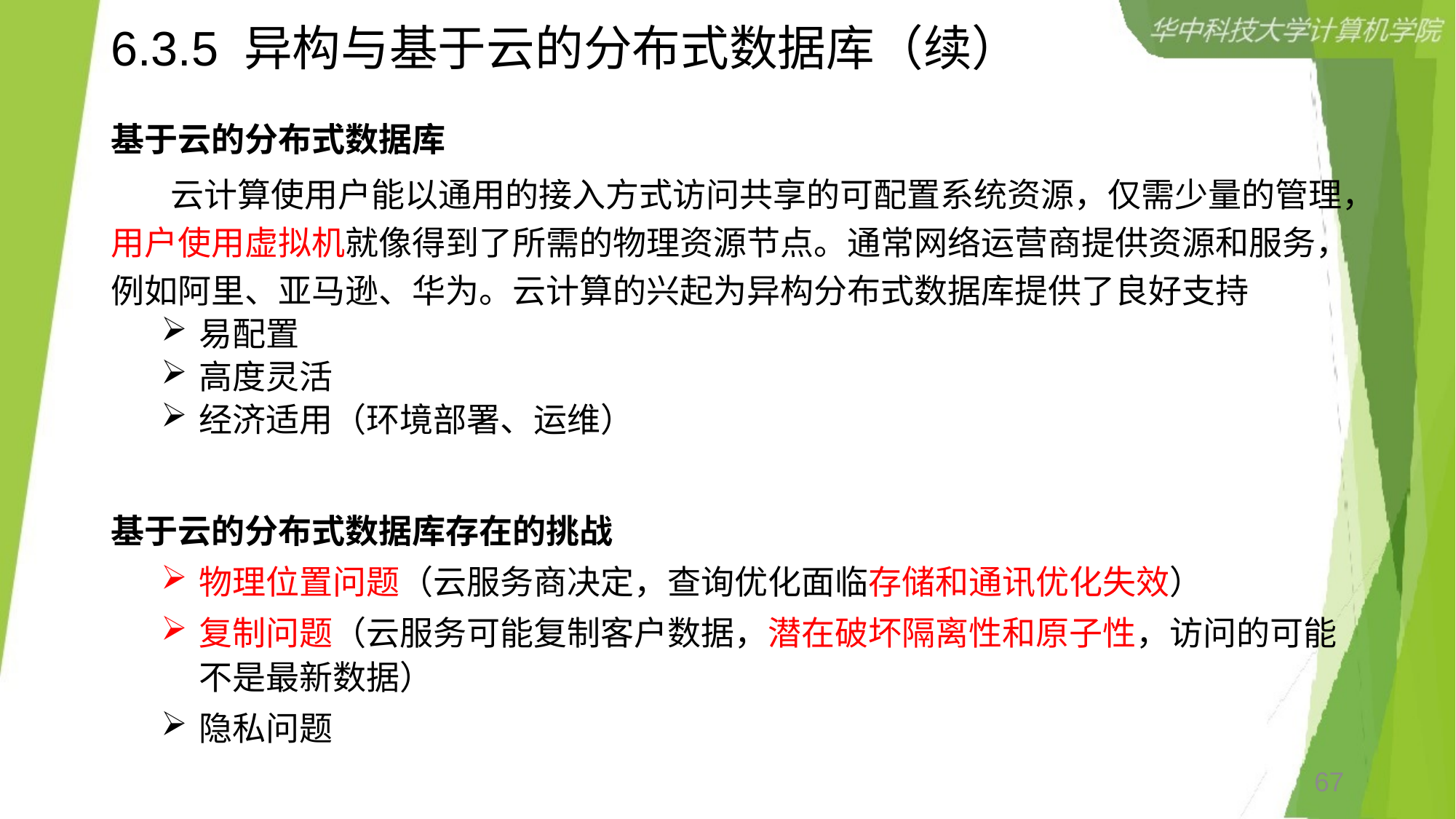

# 6.3.5 异构与基于云的分布式数据库（续）
基于云的分布式数据库
       云计算使用户能以通用的接入方式访问共享的可配置系统资源，仅需少量的管理，用户使用虚拟机就像得到了所需的物理资源节点。通常网络运营商提供资源和服务，例如阿里、亚马逊、华为。云计算的兴起为异构分布式数据库提供了良好支持
易配置
高度灵活
经济适用（环境部署、运维）

基于云的分布式数据库存在的挑战
物理位置问题（云服务商决定，查询优化面临存储和通讯优化失效）
复制问题（云服务可能复制客户数据，潜在破坏隔离性和原子性，访问的可能不是最新数据）
隐私问题
67